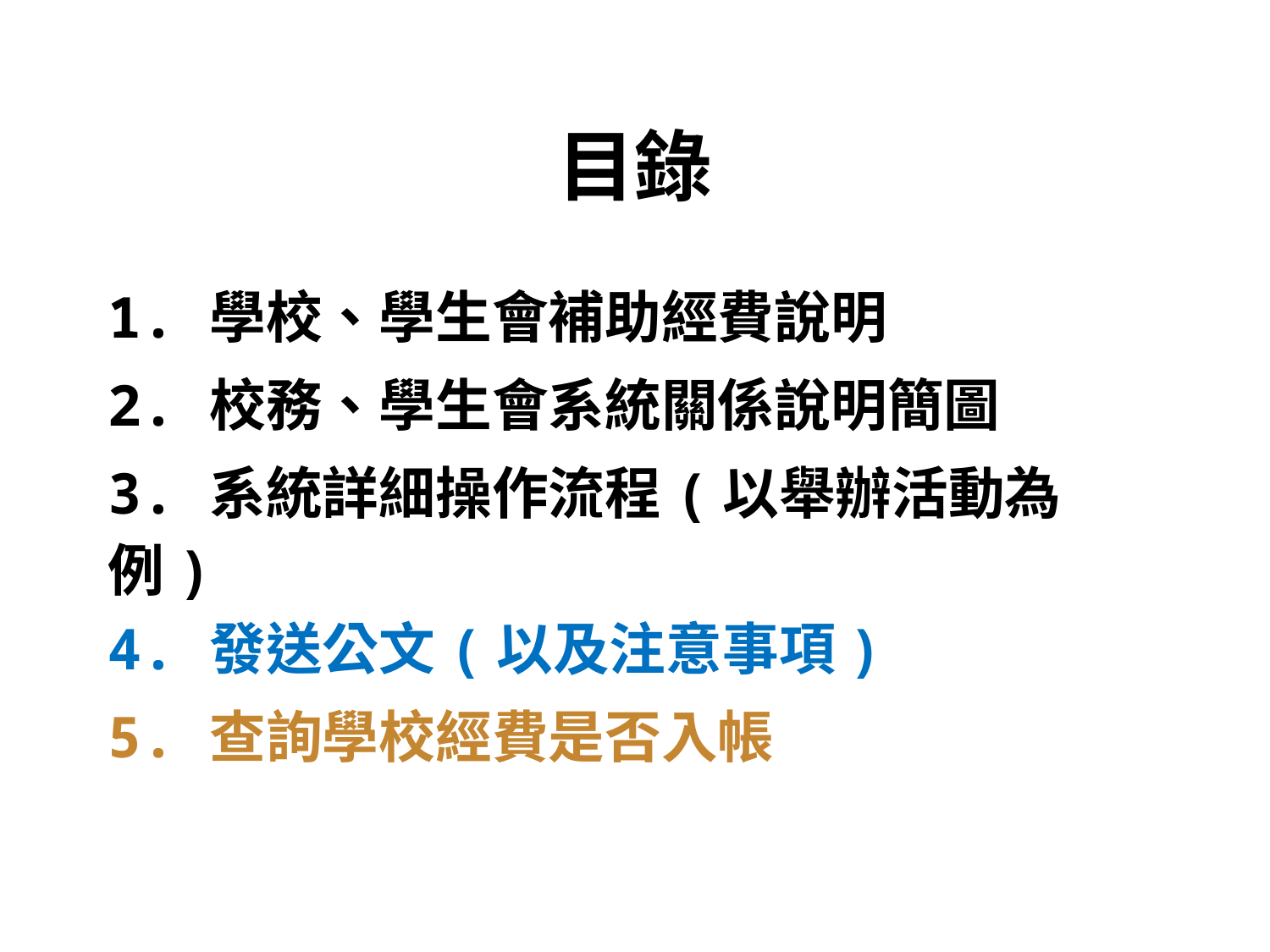

# 目錄
1. 學校、學生會補助經費說明
2. 校務、學生會系統關係說明簡圖
3. 系統詳細操作流程(以舉辦活動為例)
4. 發送公文(以及注意事項)
5. 查詢學校經費是否入帳